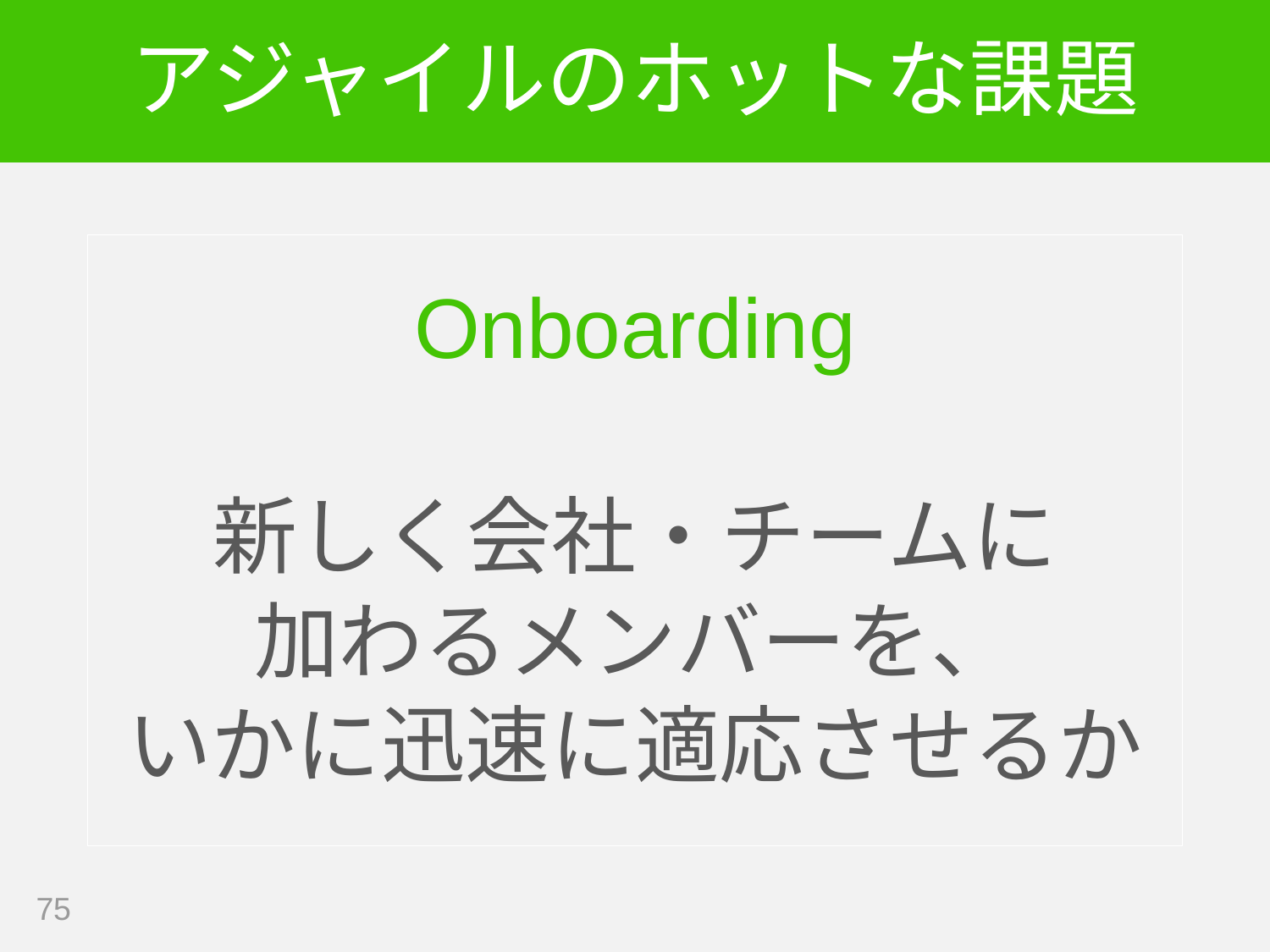

# アジャイルのホットな課題
Onboarding

新しく会社・チームに
加わるメンバーを、
いかに迅速に適応させるか
75